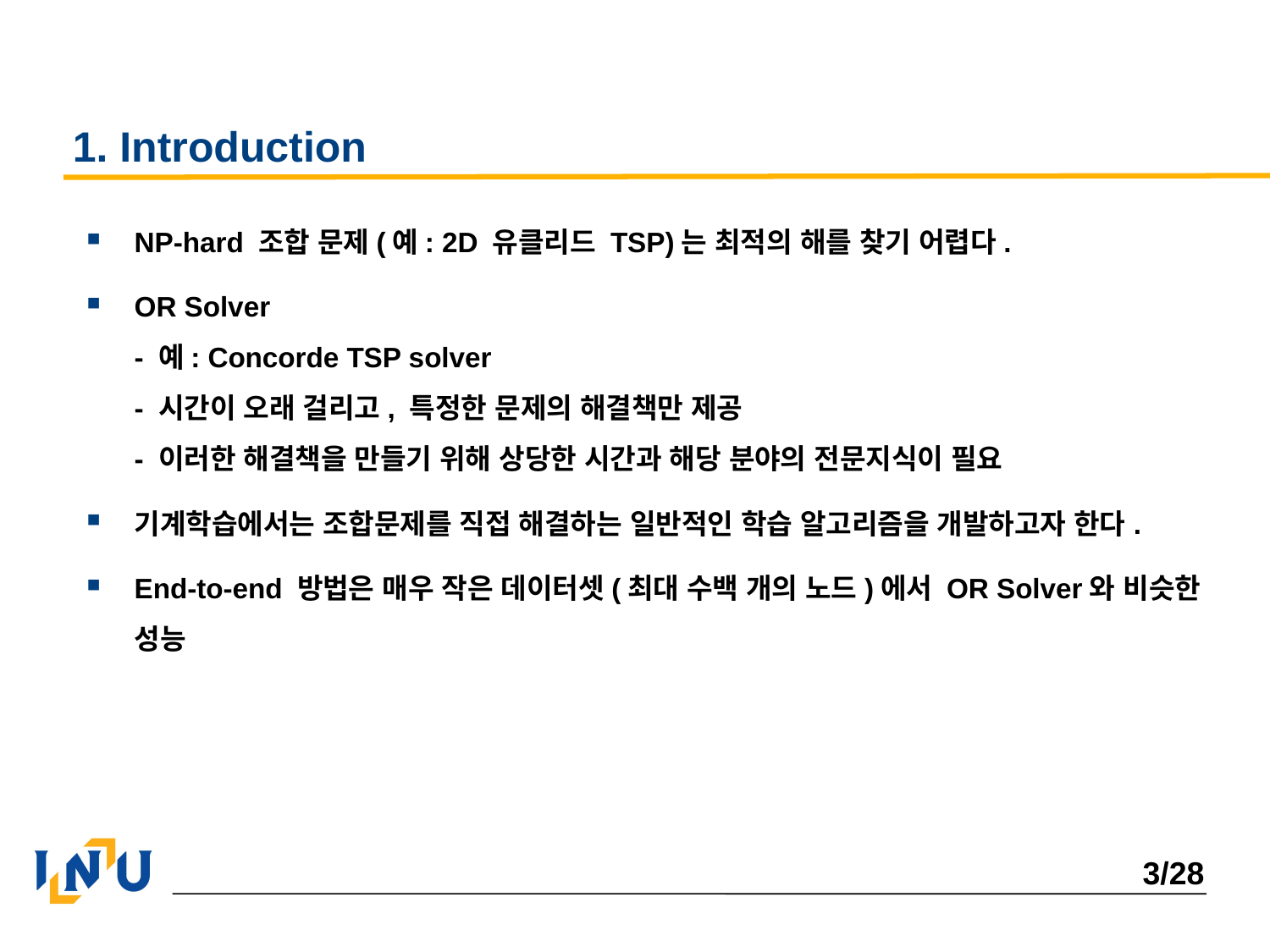

# 1. Introduction
NP-hard 조합 문제(예: 2D 유클리드 TSP)는 최적의 해를 찾기 어렵다.
OR Solver
- 예: Concorde TSP solver
- 시간이 오래 걸리고, 특정한 문제의 해결책만 제공
- 이러한 해결책을 만들기 위해 상당한 시간과 해당 분야의 전문지식이 필요
기계학습에서는 조합문제를 직접 해결하는 일반적인 학습 알고리즘을 개발하고자 한다.
End-to-end 방법은 매우 작은 데이터셋(최대 수백 개의 노드)에서 OR Solver와 비슷한 성능